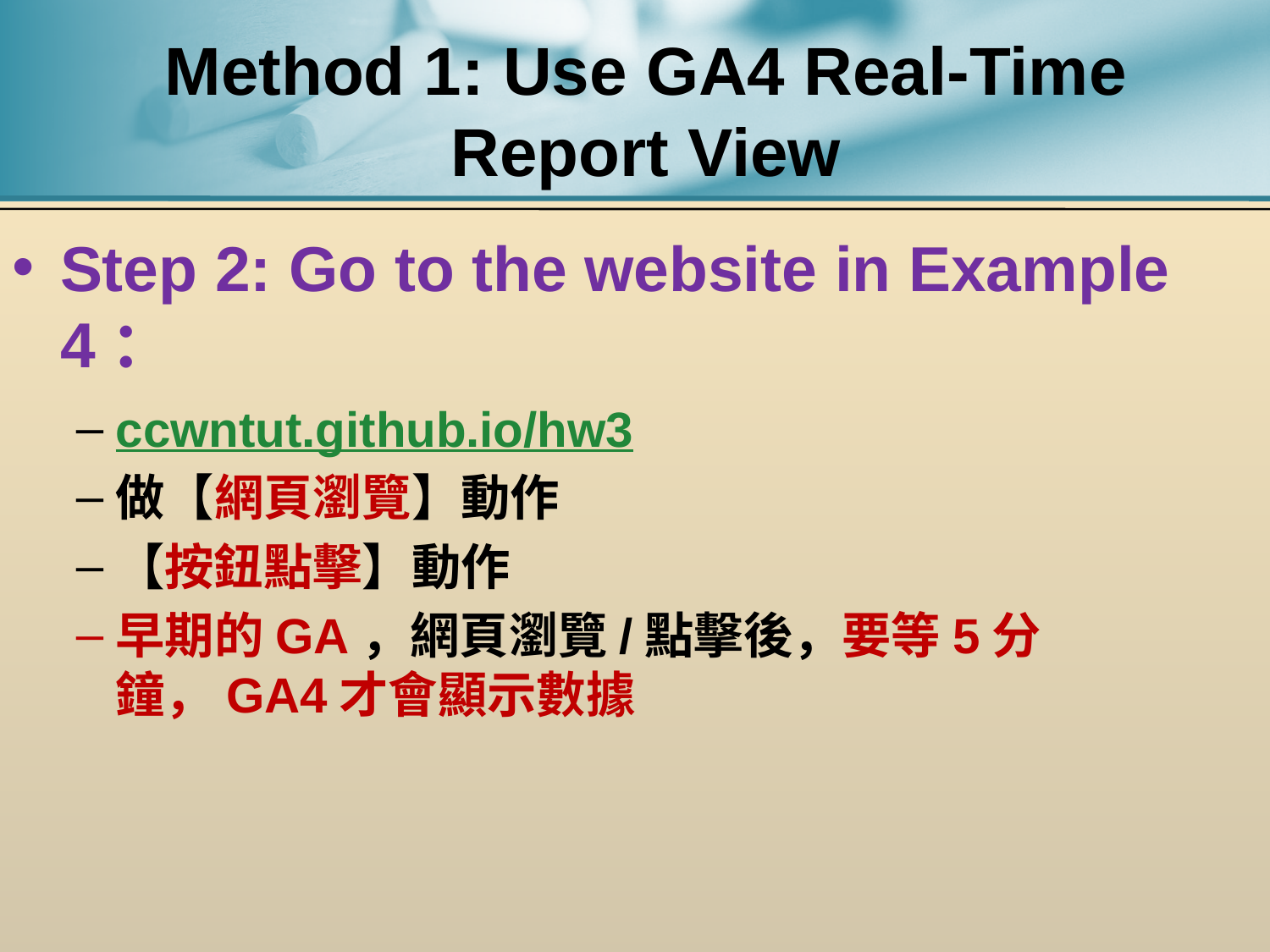

# Method 1: Use GA4 Real-Time Report View
Step 2: Go to the website in Example 4：
ccwntut.github.io/hw3
做【網頁瀏覽】動作
【按鈕點擊】動作
早期的GA，網頁瀏覽/點擊後，要等5分鐘，GA4才會顯示數據